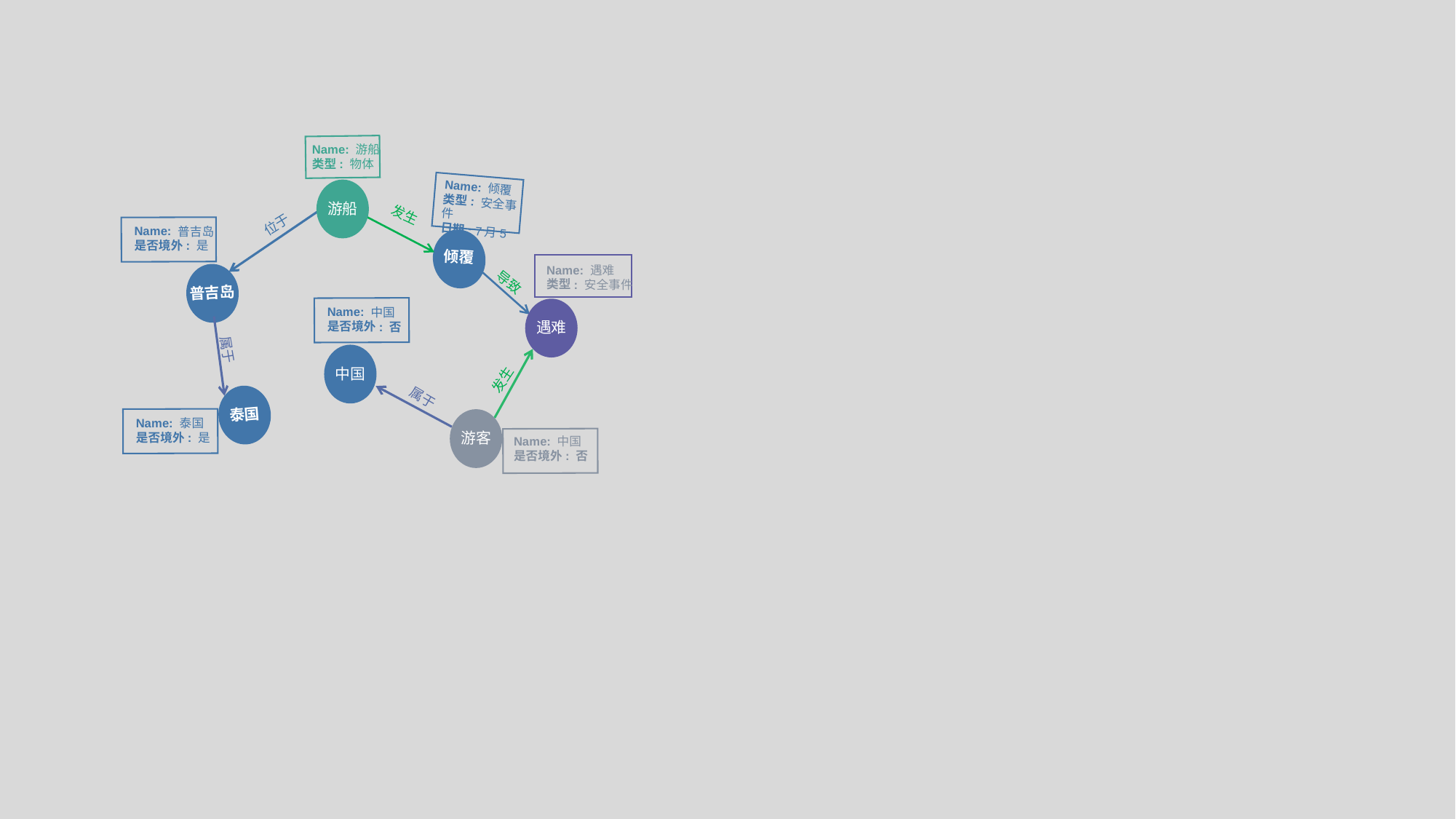

Name: 游船
类型: 物体
Name: 倾覆
类型: 安全事件
日期: 7月5日

游船
位于
发生

Name: 普吉岛
是否境外: 是

倾覆

Name: 遇难
类型: 安全事件

普吉岛
导致

Name: 中国
是否境外: 否

遇难

中国
属于
发生

泰国
属于

Name: 泰国
是否境外: 是

游客
Name: 中国
是否境外: 否